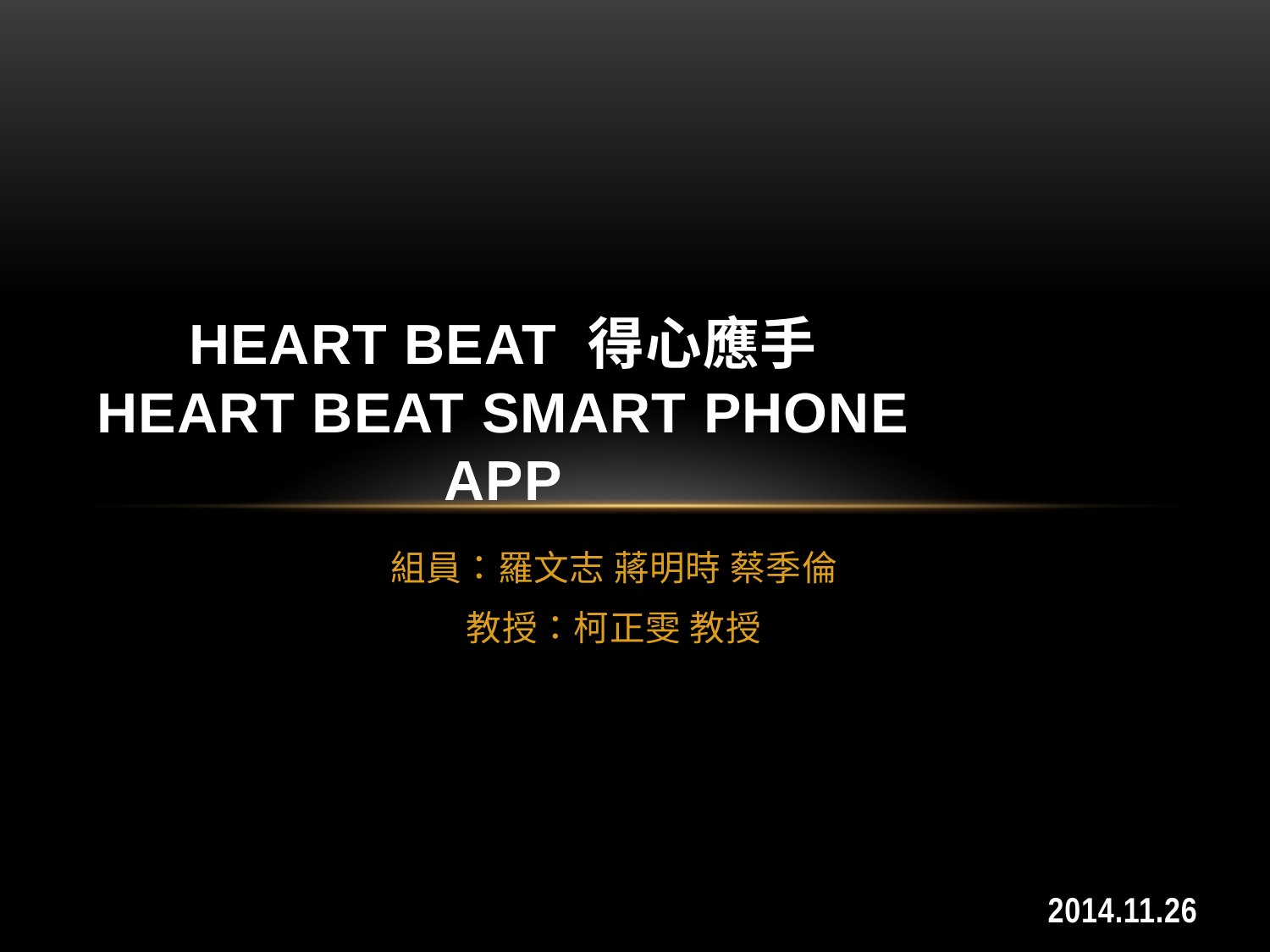

# Heart Beat 得心應手 Heart Beat Smart Phone App
組員：羅文志 蔣明時 蔡季倫
教授：柯正雯 教授
2014.11.26